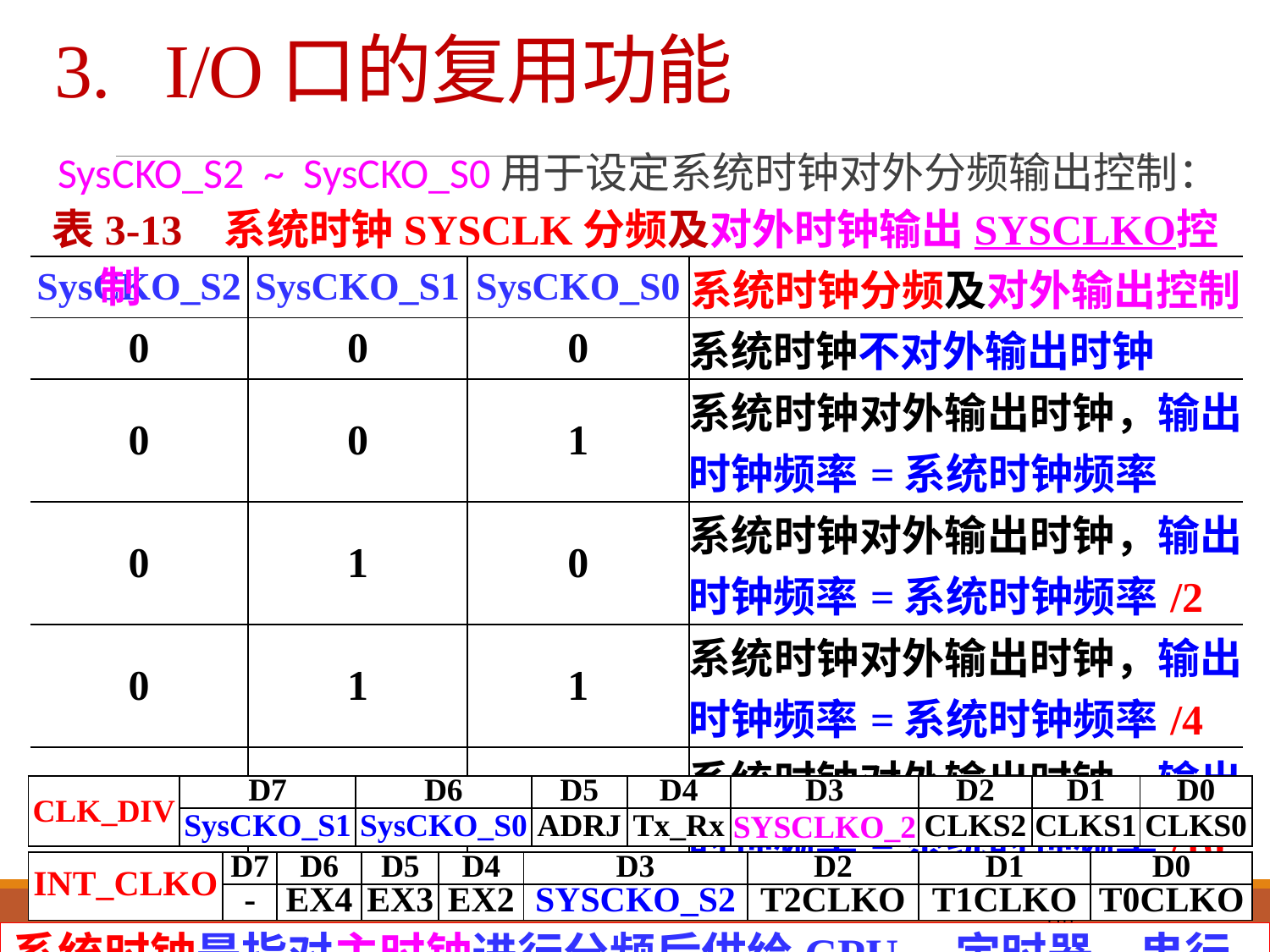

# 3.   I/O口的复用功能
SysCKO_S2  ~  SysCKO_S0用于设定系统时钟对外分频输出控制：
表3-13   系统时钟SYSCLK分频及对外时钟输出SYSCLKO控制
| SysCKO\_S2 | SysCKO\_S1 | SysCKO\_S0 | 系统时钟分频及对外输出控制 |
| --- | --- | --- | --- |
| 0 | 0 | 0 | 系统时钟不对外输出时钟 |
| 0 | 0 | 1 | 系统时钟对外输出时钟，输出时钟频率=系统时钟频率 |
| 0 | 1 | 0 | 系统时钟对外输出时钟，输出时钟频率=系统时钟频率/2 |
| 0 | 1 | 1 | 系统时钟对外输出时钟，输出时钟频率=系统时钟频率/4 |
| 1 | 0 | 0 | 系统时钟对外输出时钟，输出时钟频率=系统时钟频率/16 |
| CLK\_DIV | D7 | D6 | D5 | D4 | D3 | D2 | D1 | D0 |
| --- | --- | --- | --- | --- | --- | --- | --- | --- |
|  | SysCKO\_S1 | SysCKO\_S0 | ADRJ | Tx\_Rx | SYSCLKO\_2 | CLKS2 | CLKS1 | CLKS0 |
| INT\_CLKO | D7 | D6 | D5 | D4 | D3 | D2 | D1 | D0 |
| --- | --- | --- | --- | --- | --- | --- | --- | --- |
|  | - | EX4 | EX3 | EX2 | SYSCKO\_S2 | T2CLKO | T1CLKO | T0CLKO |
110
系统时钟是指对主时钟进行分频后供给CPU、定时器、串行口、SPI、CCP/PWM/PCA、A/D转换的实际工作时钟;主时钟可以是内部R/C时钟,也可以是外部输入的时钟或外部晶体振荡产生的时钟。SYSCLK是指系统时钟频率, SYSCLKO是指系统时钟输出。